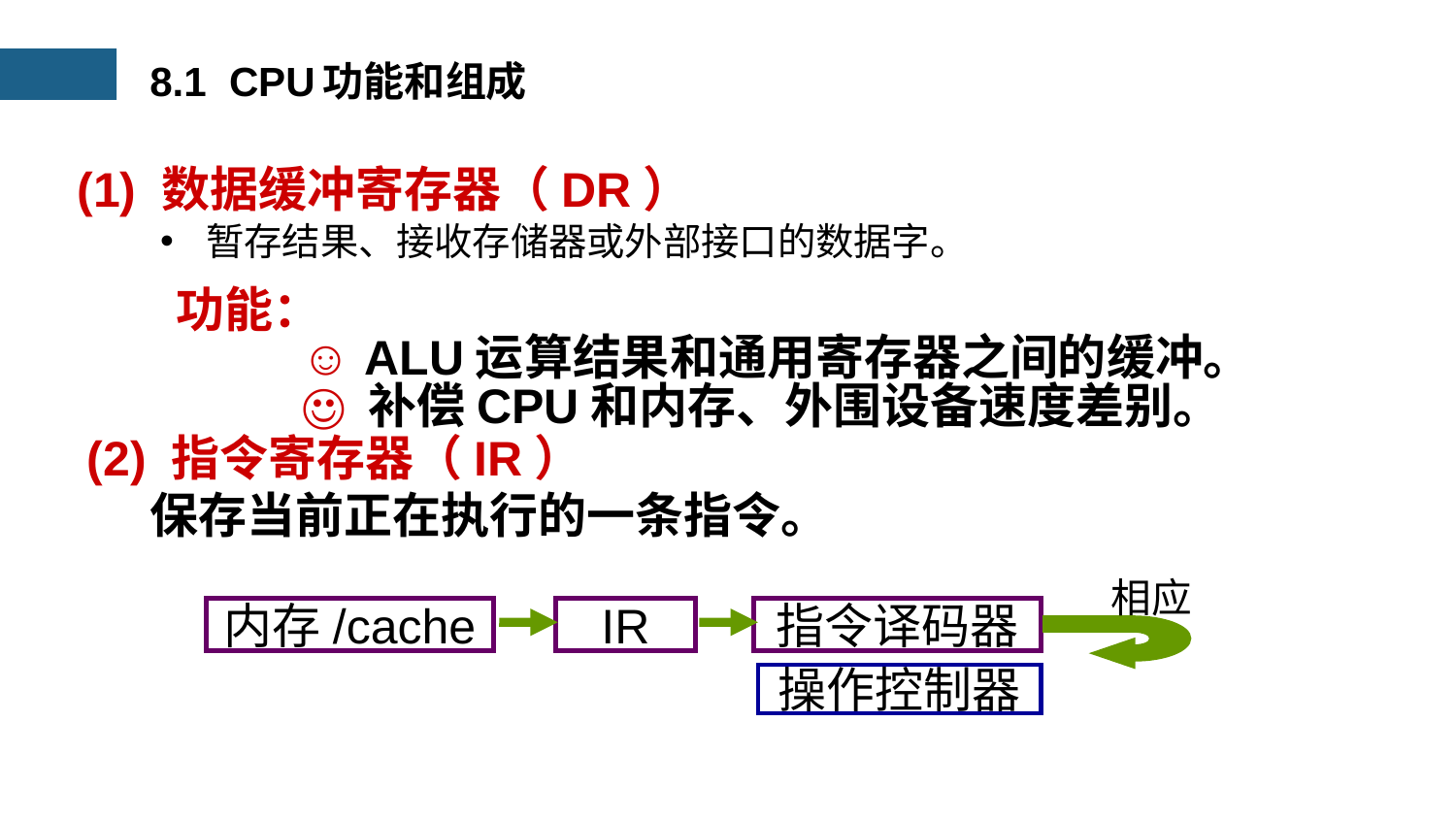

8.1  CPU功能和组成
(1) 数据缓冲寄存器（DR）
暂存结果、接收存储器或外部接口的数据字。
功能：
☺ ALU运算结果和通用寄存器之间的缓冲。
☺ 补偿CPU和内存、外围设备速度差别。
(2) 指令寄存器（IR）
保存当前正在执行的一条指令。
相应

内存/cache
IR
指令译码器

操作控制器